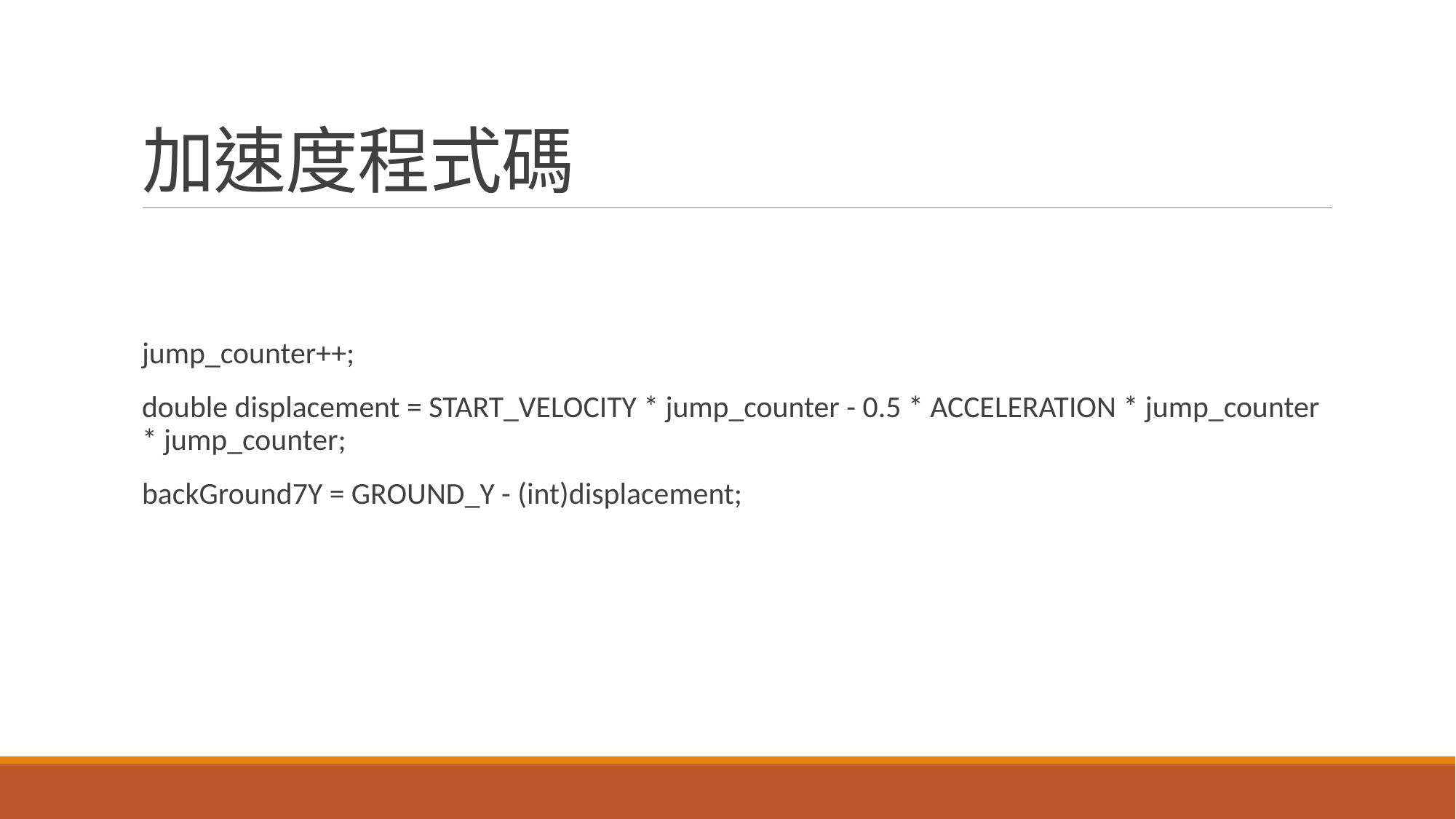

# 加速度程式碼

jump_counter++;
double displacement = START_VELOCITY * jump_counter - 0.5 * ACCELERATION * jump_counter * jump_counter;
backGround7Y = GROUND_Y - (int)displacement;